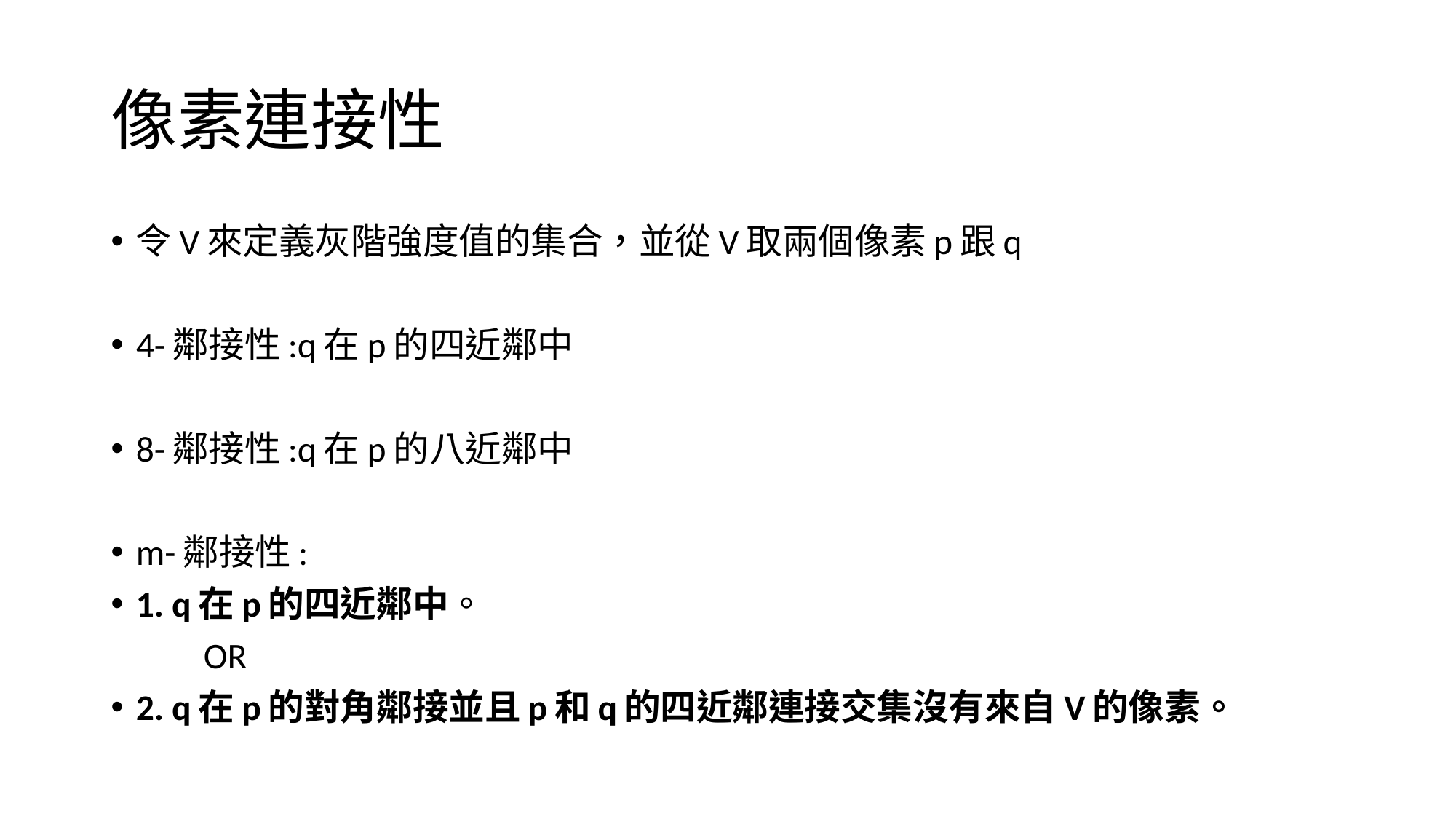

# 像素連接性
令V來定義灰階強度值的集合，並從V取兩個像素p跟q

4-鄰接性:q在p的四近鄰中

8-鄰接性:q在p的八近鄰中

m-鄰接性:
1. q在p的四近鄰中。
	OR
2. q在p的對角鄰接並且p和q的四近鄰連接交集沒有來自V的像素。